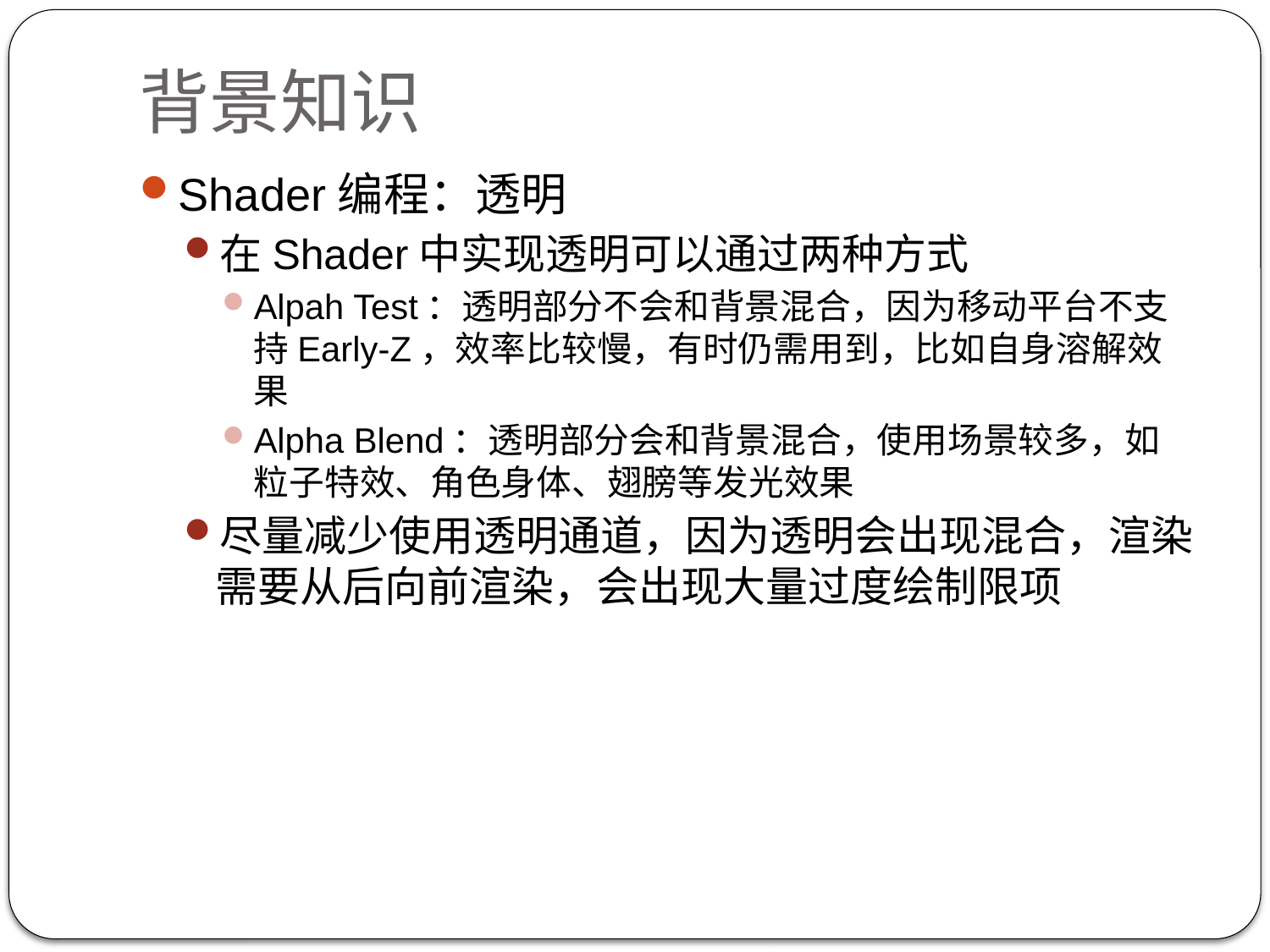

# 背景知识
Shader编程：透明
在Shader中实现透明可以通过两种方式
Alpah Test：透明部分不会和背景混合，因为移动平台不支持Early-Z，效率比较慢，有时仍需用到，比如自身溶解效果
Alpha Blend：透明部分会和背景混合，使用场景较多，如粒子特效、角色身体、翅膀等发光效果
尽量减少使用透明通道，因为透明会出现混合，渲染需要从后向前渲染，会出现大量过度绘制限项